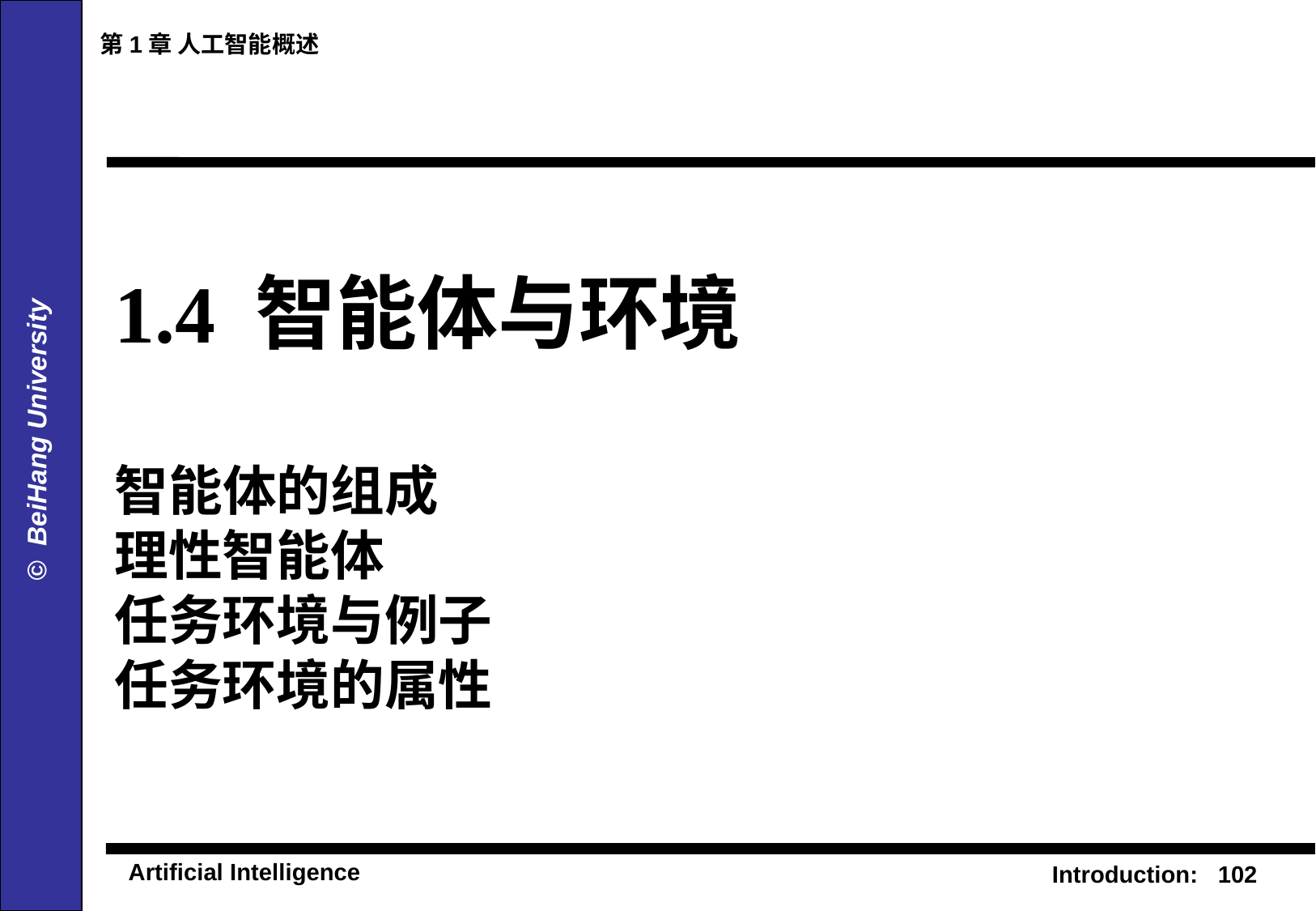

第1章 人工智能概述
# 1.4 智能体与环境 智能体的组成 理性智能体 任务环境与例子 任务环境的属性